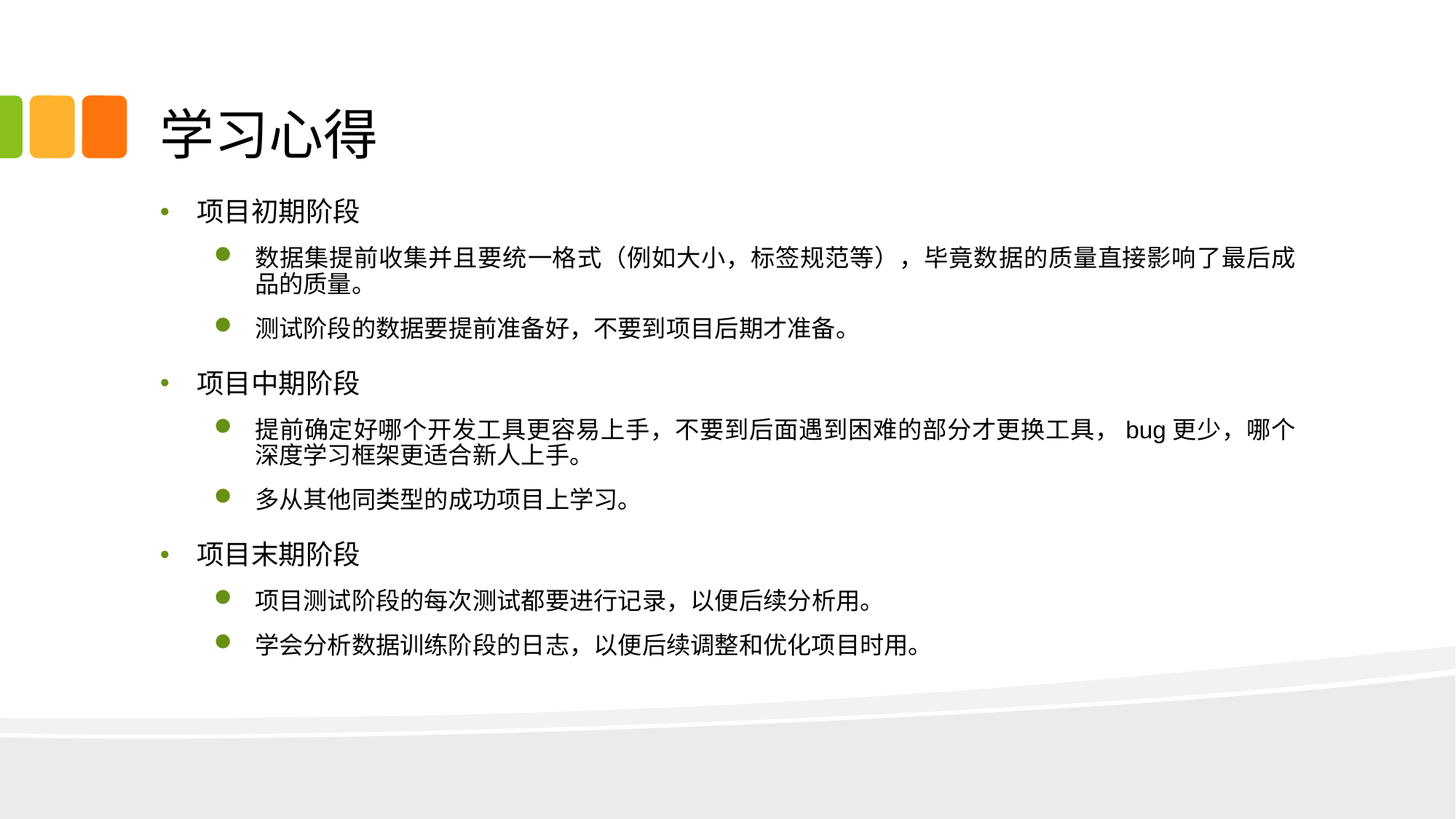

# 学习心得
项目初期阶段
数据集提前收集并且要统一格式（例如大小，标签规范等），毕竟数据的质量直接影响了最后成品的质量。
测试阶段的数据要提前准备好，不要到项目后期才准备。
项目中期阶段
提前确定好哪个开发工具更容易上手，不要到后面遇到困难的部分才更换工具，bug更少，哪个深度学习框架更适合新人上手。
多从其他同类型的成功项目上学习。
项目末期阶段
项目测试阶段的每次测试都要进行记录，以便后续分析用。
学会分析数据训练阶段的日志，以便后续调整和优化项目时用。